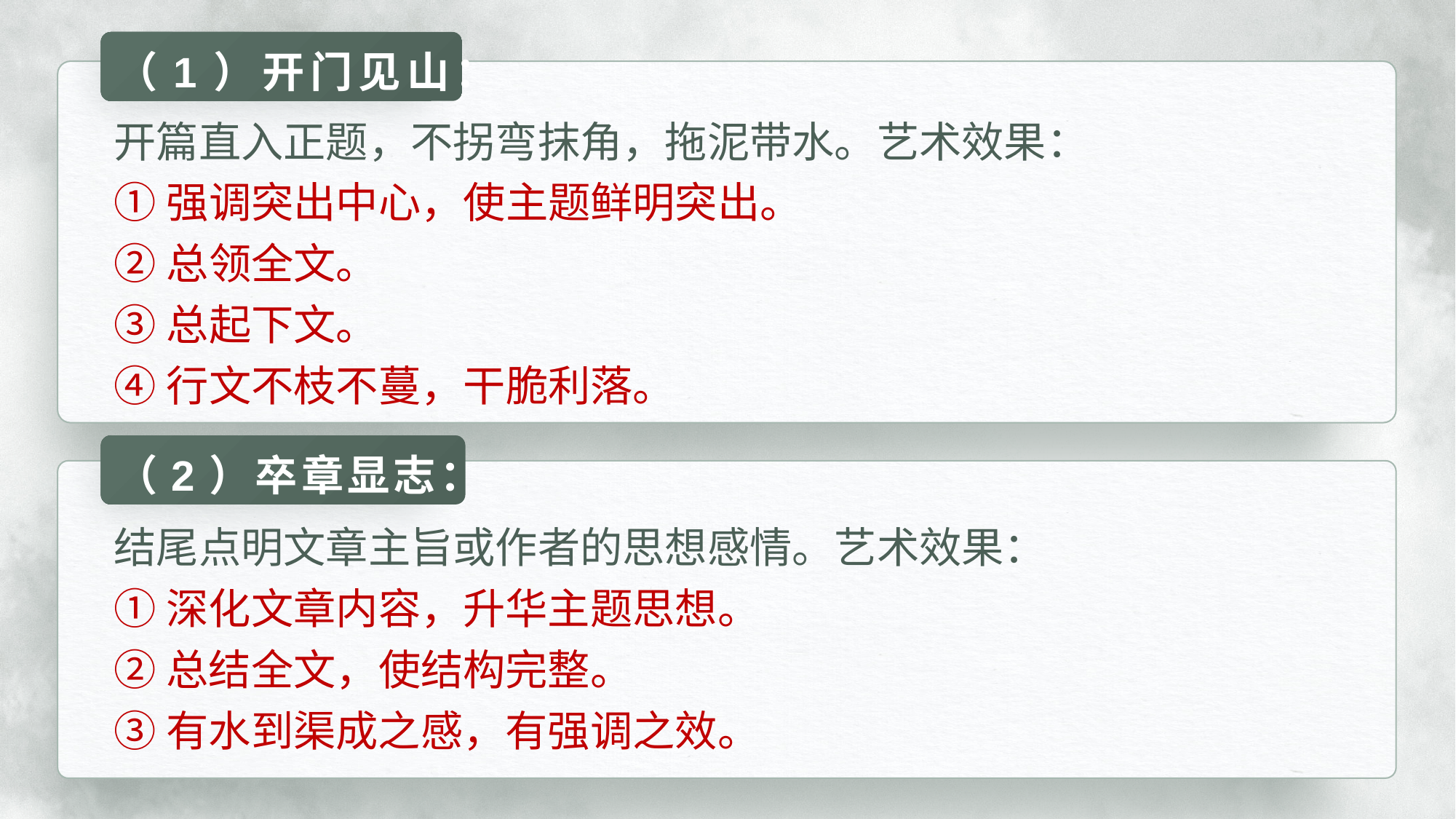

（1）开门见山：

开篇直入正题，不拐弯抹角，拖泥带水。艺术效果：
①强调突出中心，使主题鲜明突出。
②总领全文。
③总起下文。
④行文不枝不蔓，干脆利落。
（2）卒章显志：

结尾点明文章主旨或作者的思想感情。艺术效果：
①深化文章内容，升华主题思想。
②总结全文，使结构完整。
③有水到渠成之感，有强调之效。